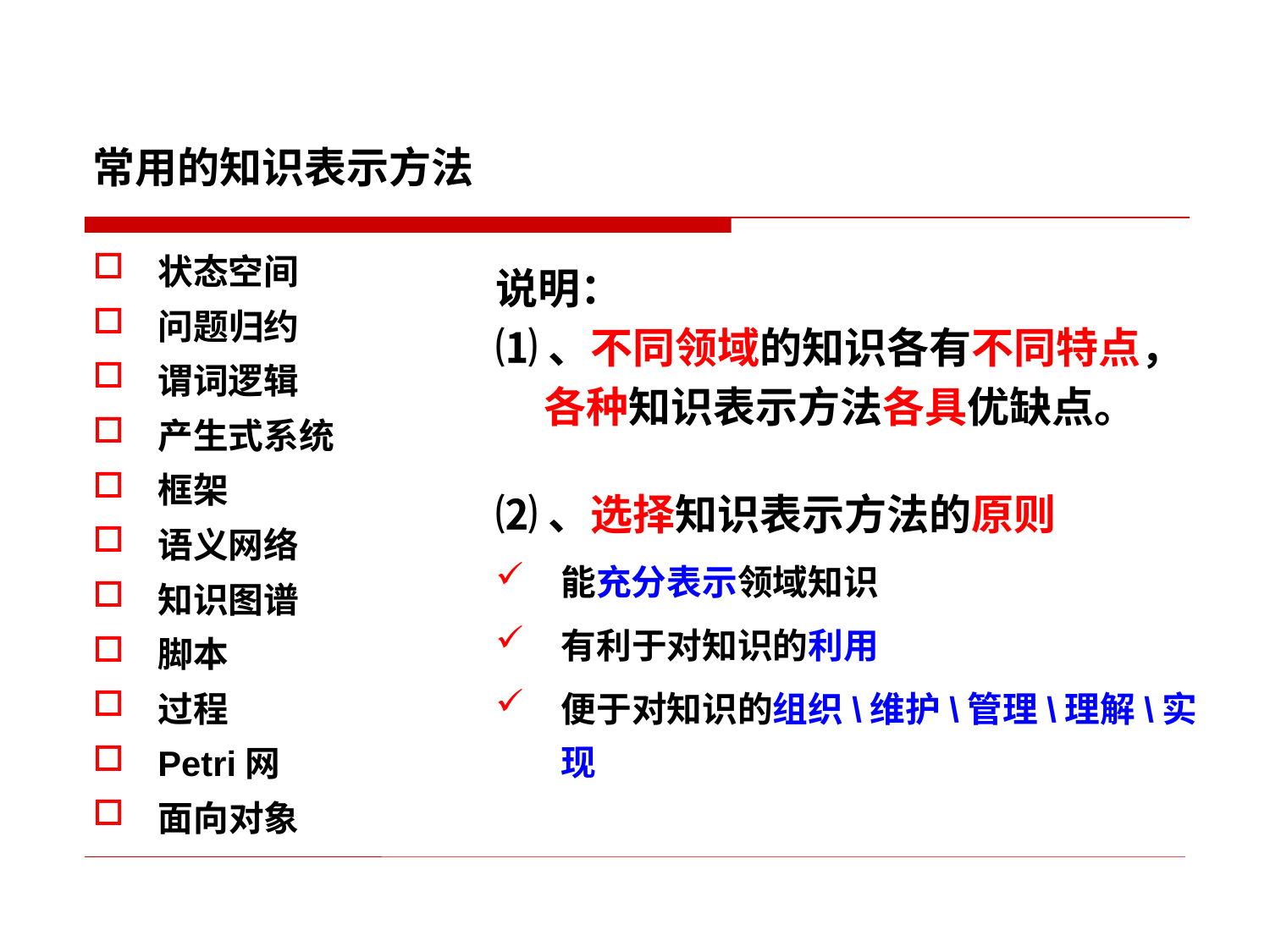

常用的知识表示方法
状态空间
问题归约
谓词逻辑
产生式系统
框架
语义网络
知识图谱
脚本
过程
Petri网
面向对象
说明：
⑴、不同领域的知识各有不同特点，
    各种知识表示方法各具优缺点。
⑵、选择知识表示方法的原则
能充分表示领域知识
有利于对知识的利用
便于对知识的组织\维护\管理\理解\实现